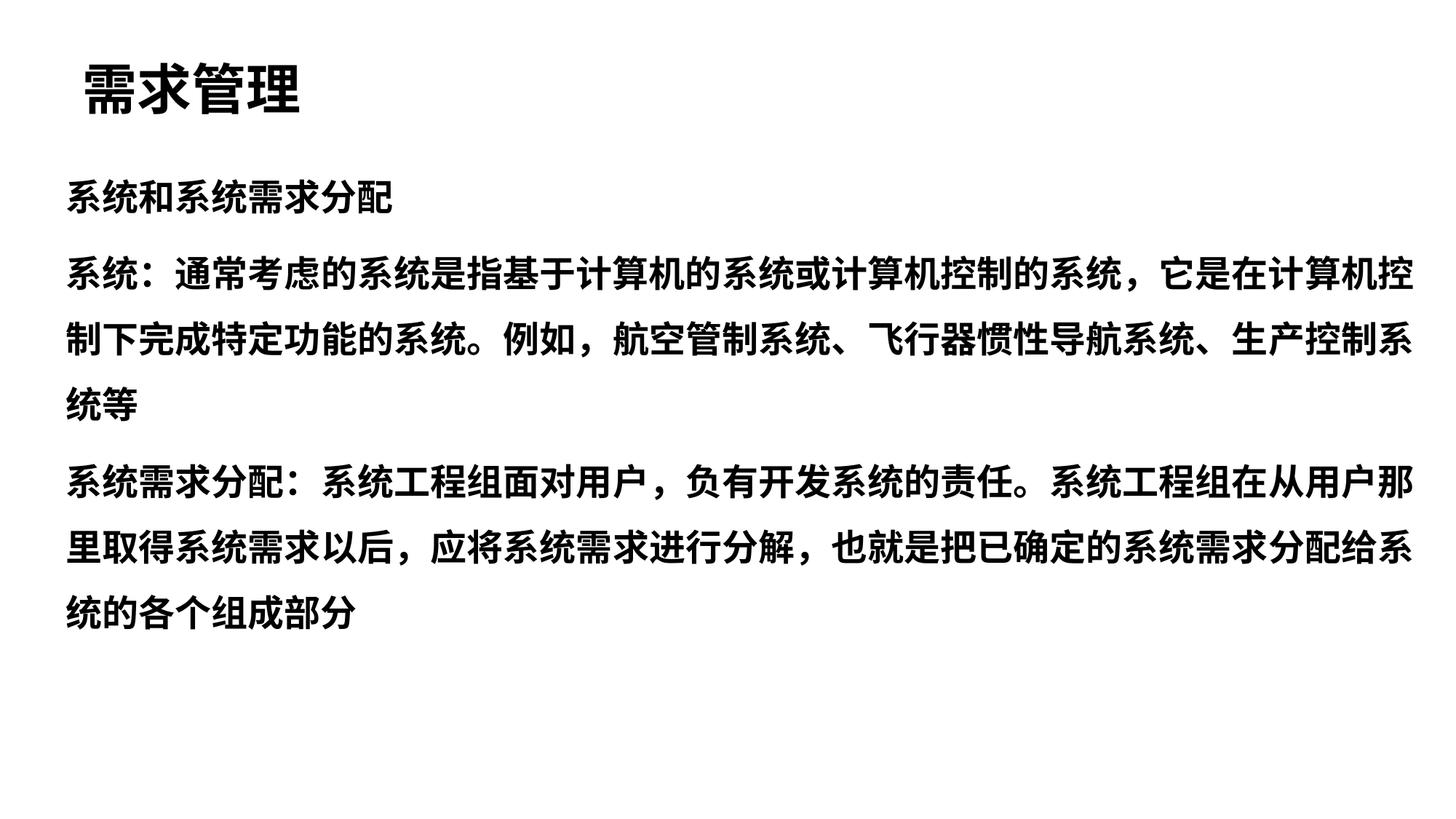

需求管理
系统和系统需求分配
系统：通常考虑的系统是指基于计算机的系统或计算机控制的系统，它是在计算机控制下完成特定功能的系统。例如，航空管制系统、飞行器惯性导航系统、生产控制系统等
系统需求分配：系统工程组面对用户，负有开发系统的责任。系统工程组在从用户那里取得系统需求以后，应将系统需求进行分解，也就是把已确定的系统需求分配给系统的各个组成部分